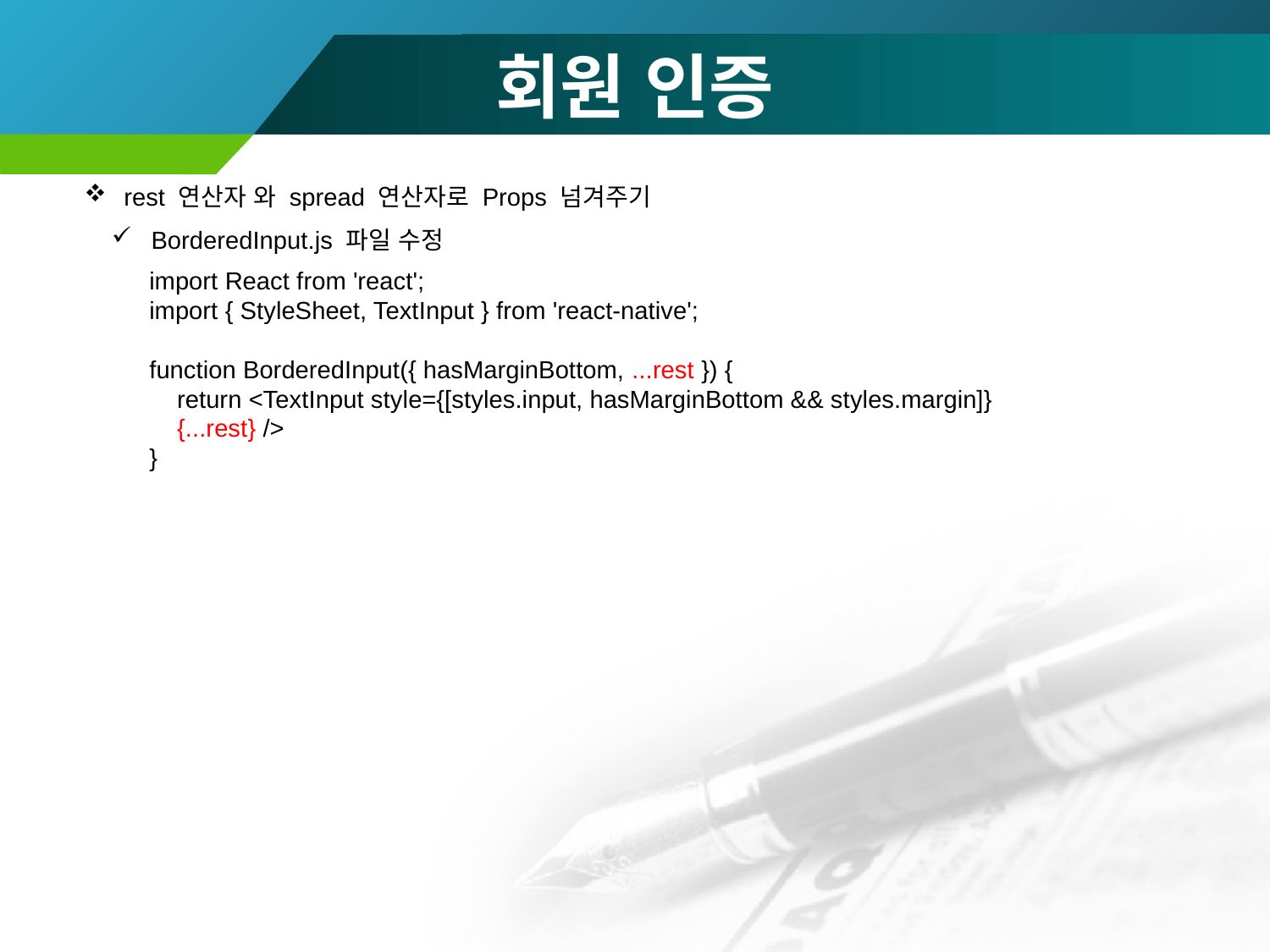

# 회원 인증
rest 연산자 와 spread 연산자로 Props 넘겨주기
BorderedInput.js 파일 수정
import React from 'react';
import { StyleSheet, TextInput } from 'react-native';

function BorderedInput({ hasMarginBottom, ...rest }) {
    return <TextInput style={[styles.input, hasMarginBottom && styles.margin]}
    {...rest} />
}